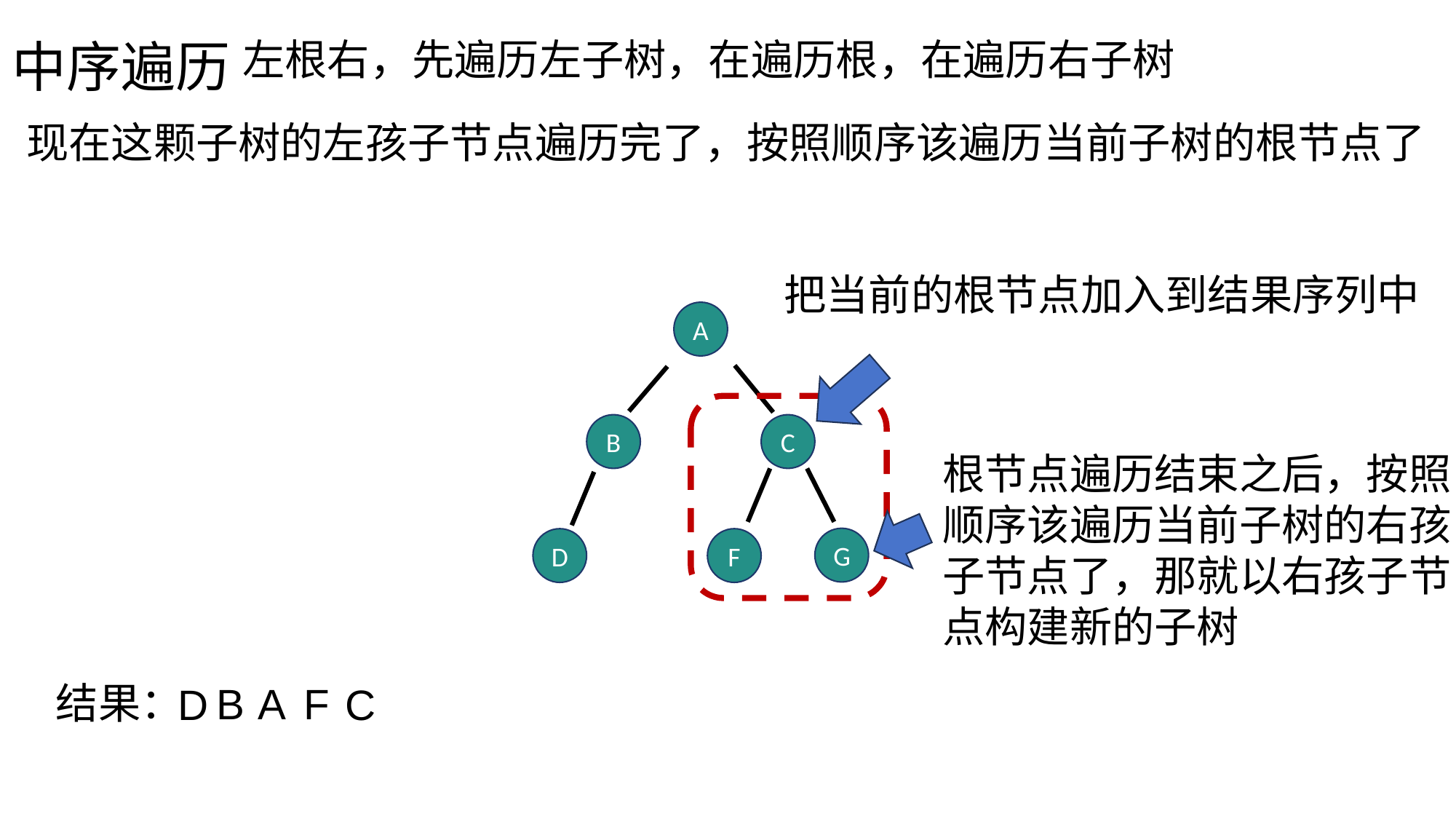

中序遍历
左根右，先遍历左子树，在遍历根，在遍历右子树
现在这颗子树的左孩子节点遍历完了，按照顺序该遍历当前子树的根节点了
把当前的根节点加入到结果序列中
A

B
C
根节点遍历结束之后，按照顺序该遍历当前子树的右孩子节点了，那就以右孩子节点构建新的子树

G
D
F
结果：
B
A
F
C
D